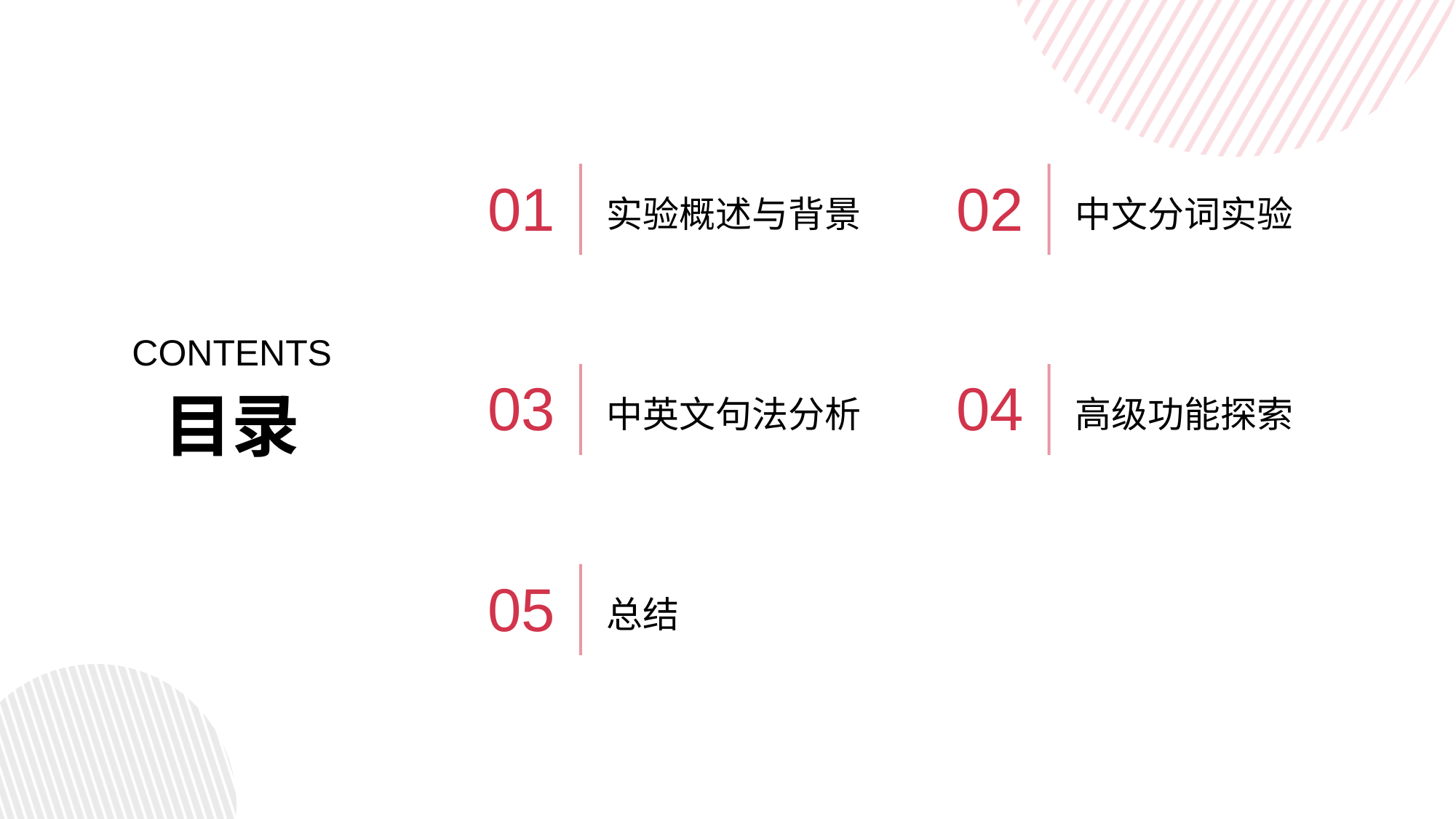

实验概述与背景
中文分词实验

01
02
CONTENTS
中英文句法分析
高级功能探索

03
04
目录
总结

05